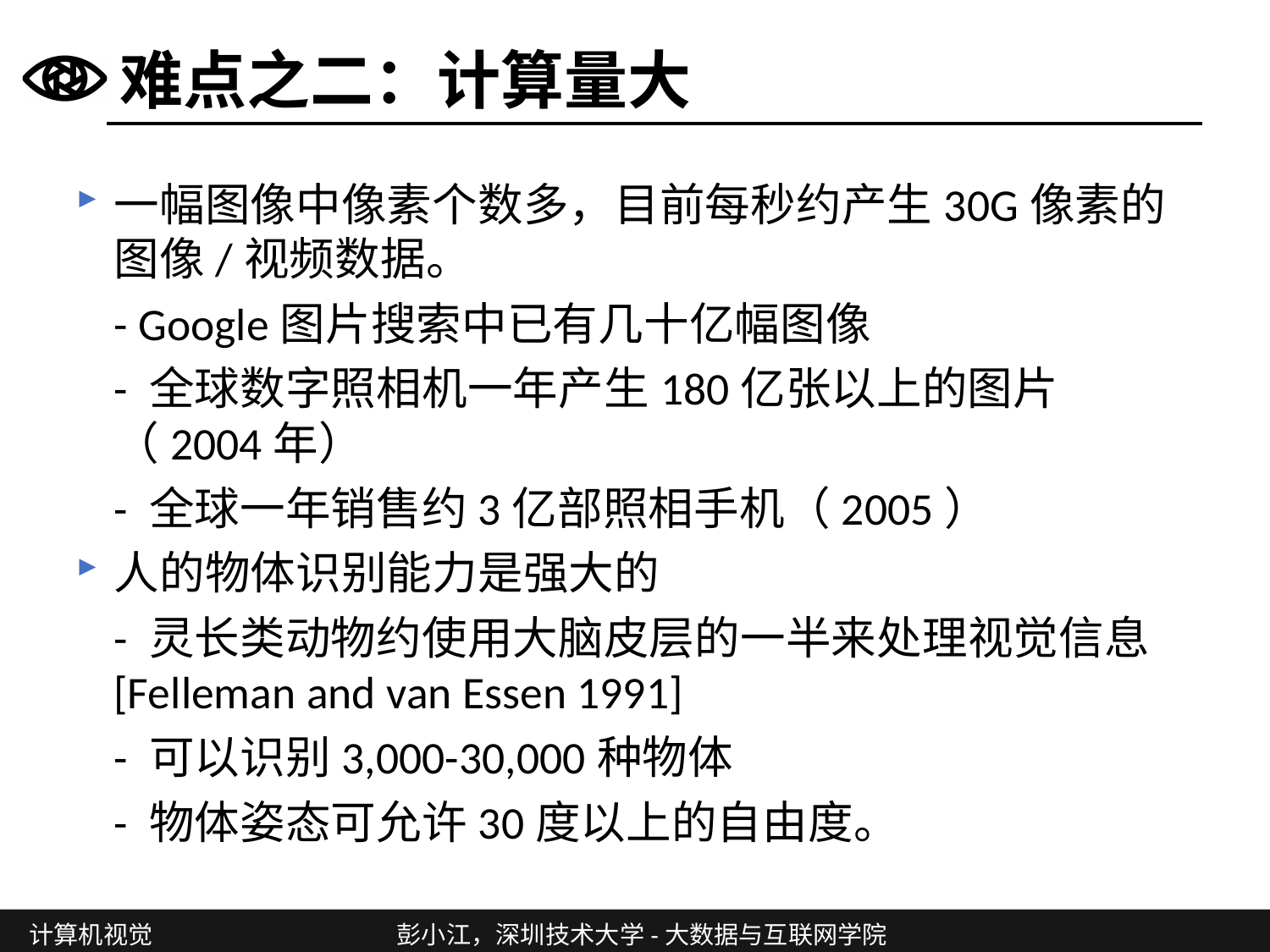

# 难点之二：计算量大
一幅图像中像素个数多，目前每秒约产生30G像素的图像/视频数据。
	- Google图片搜索中已有几十亿幅图像
	- 全球数字照相机一年产生180亿张以上的图片（2004年）
	- 全球一年销售约3亿部照相手机（2005）
人的物体识别能力是强大的
	- 灵长类动物约使用大脑皮层的一半来处理视觉信息 [Felleman and van Essen 1991]
	- 可以识别3,000-30,000种物体
	- 物体姿态可允许30度以上的自由度。